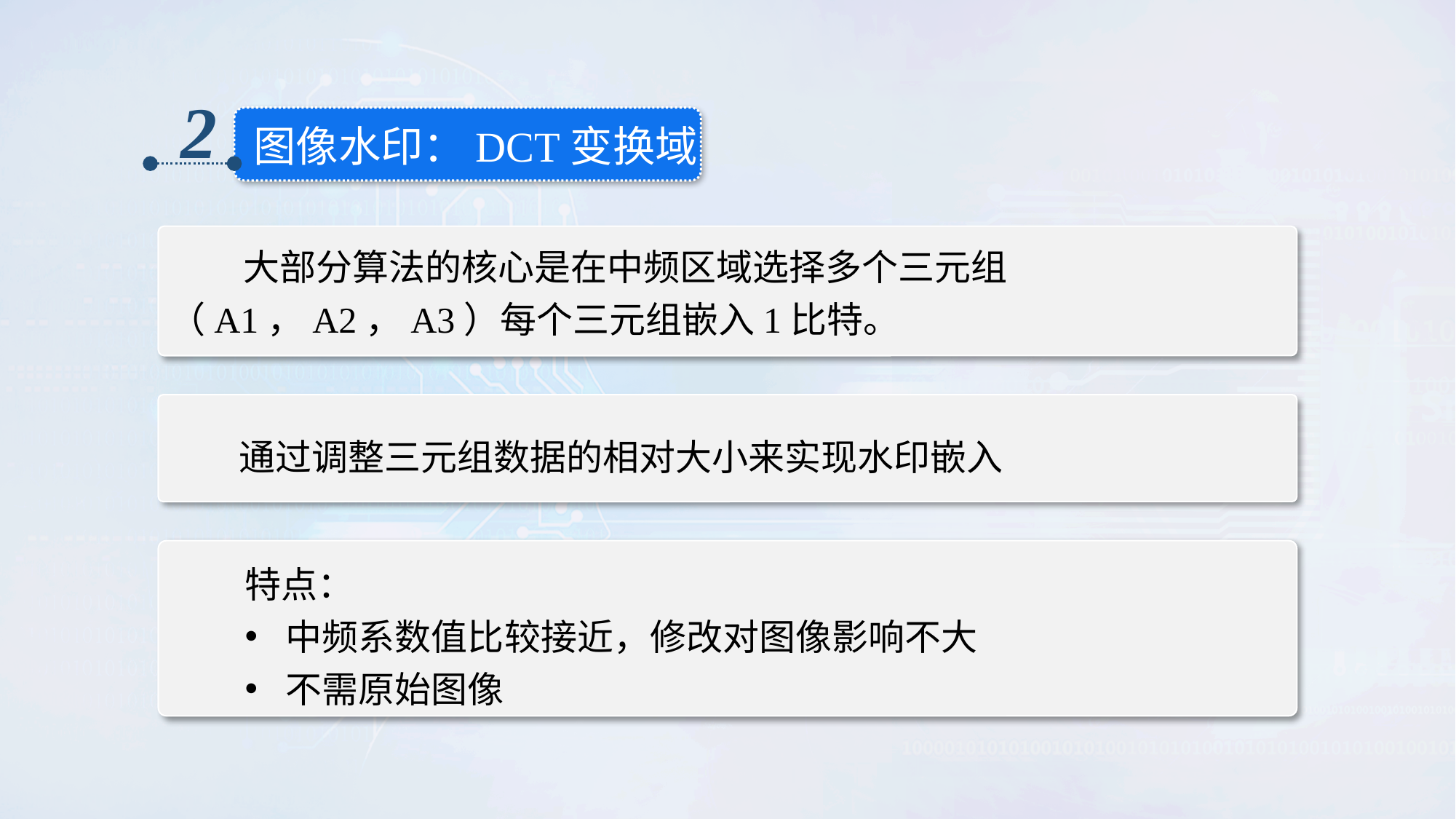

2

图像水印：DCT变换域

        大部分算法的核心是在中频区域选择多个三元组（A1，A2，A3）每个三元组嵌入1比特。

通过调整三元组数据的相对大小来实现水印嵌入

特点：
中频系数值比较接近，修改对图像影响不大
不需原始图像